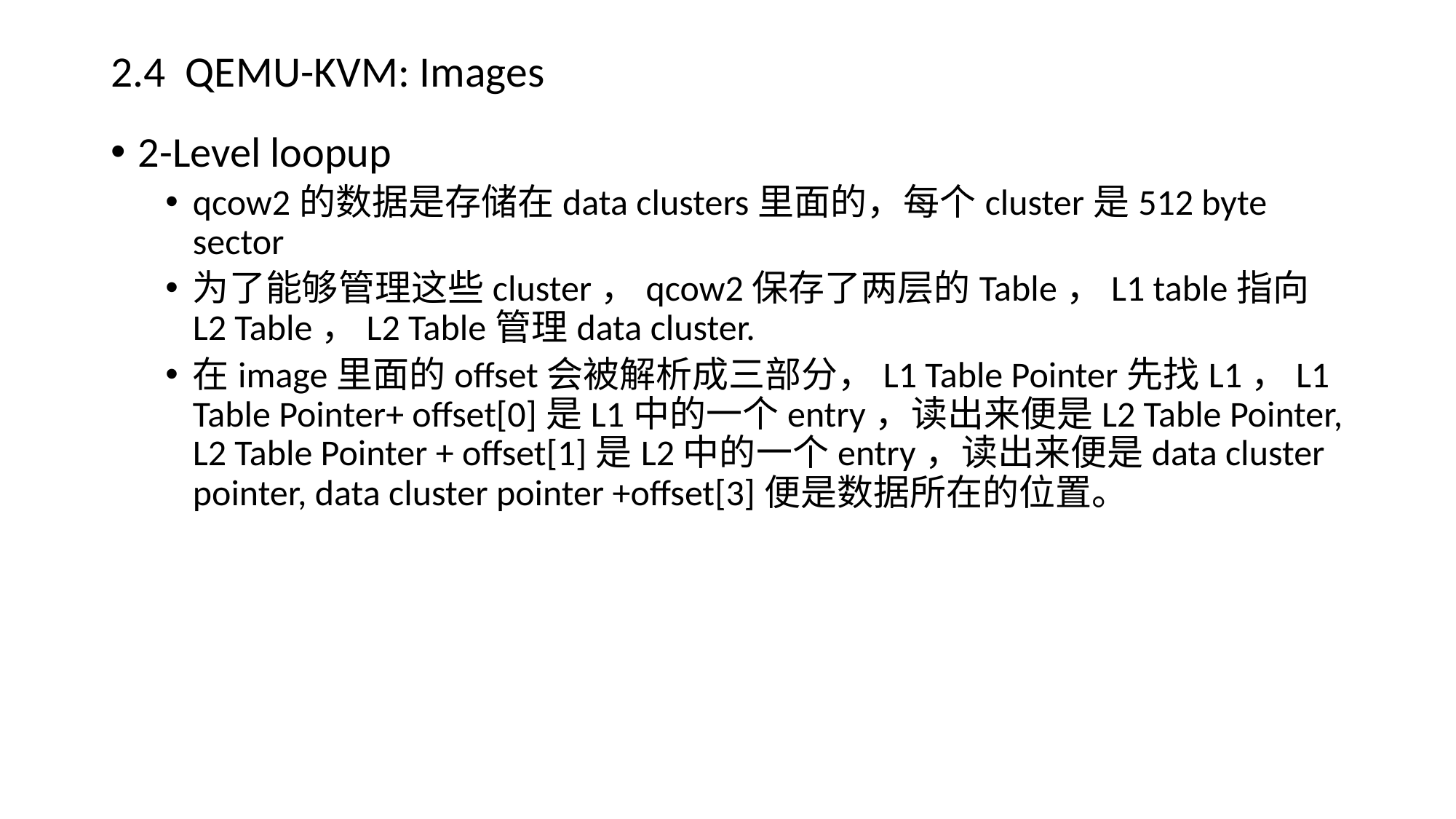

# 2.4  QEMU-KVM: Images
2-Level loopup
qcow2的数据是存储在data clusters里面的，每个cluster是512 byte sector
为了能够管理这些cluster，qcow2保存了两层的Table，L1 table指向L2 Table，L2 Table管理data cluster.
在image里面的offset会被解析成三部分，L1 Table Pointer先找L1，L1 Table Pointer+ offset[0]是L1中的一个entry，读出来便是L2 Table Pointer, L2 Table Pointer + offset[1]是L2中的一个entry，读出来便是data cluster pointer, data cluster pointer +offset[3]便是数据所在的位置。